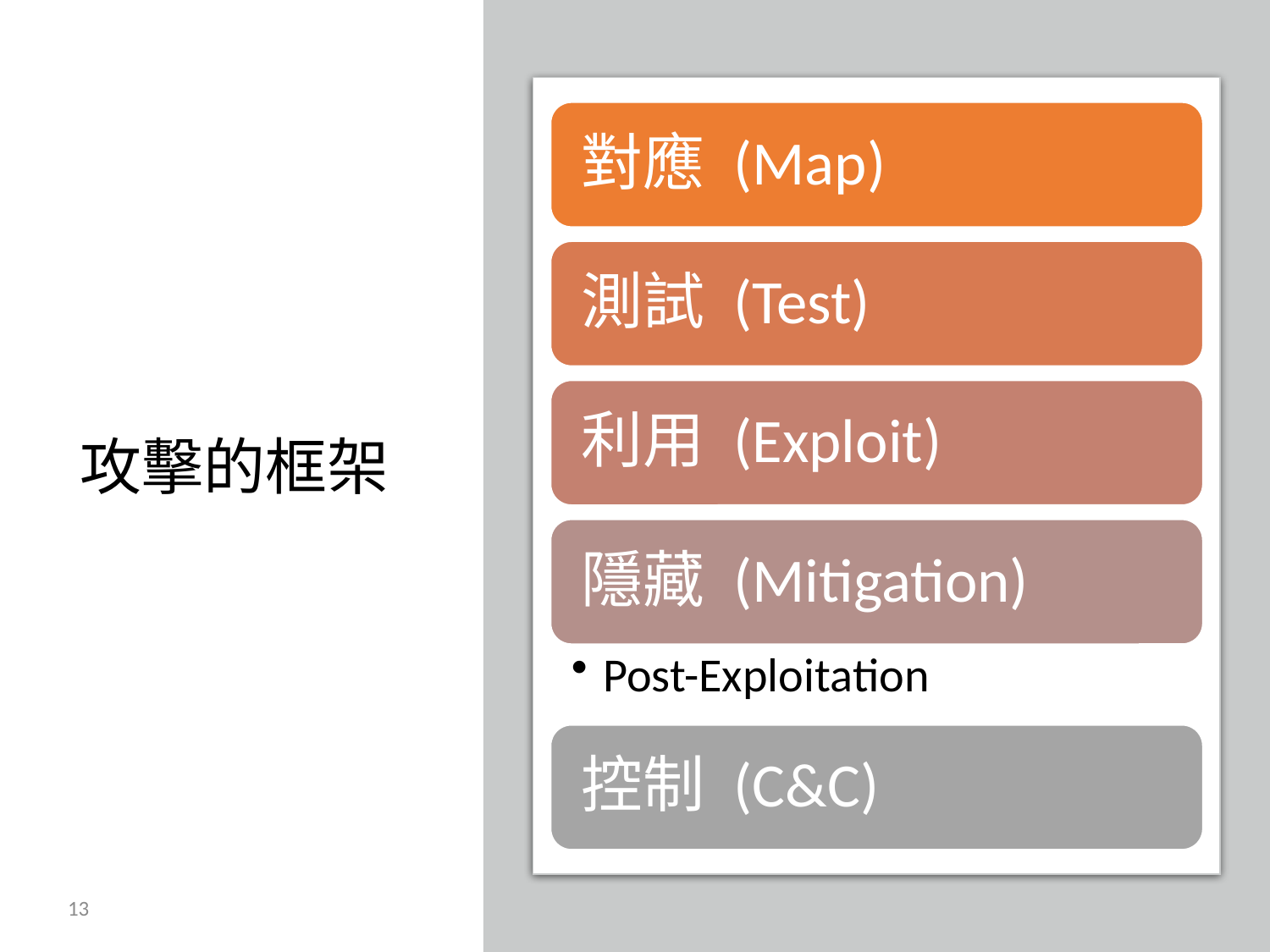

# 攻擊的框架
對應 (Map)
測試 (Test)
利用 (Exploit)
隱藏 (Mitigation)
Post-Exploitation
控制 (C&C)
13